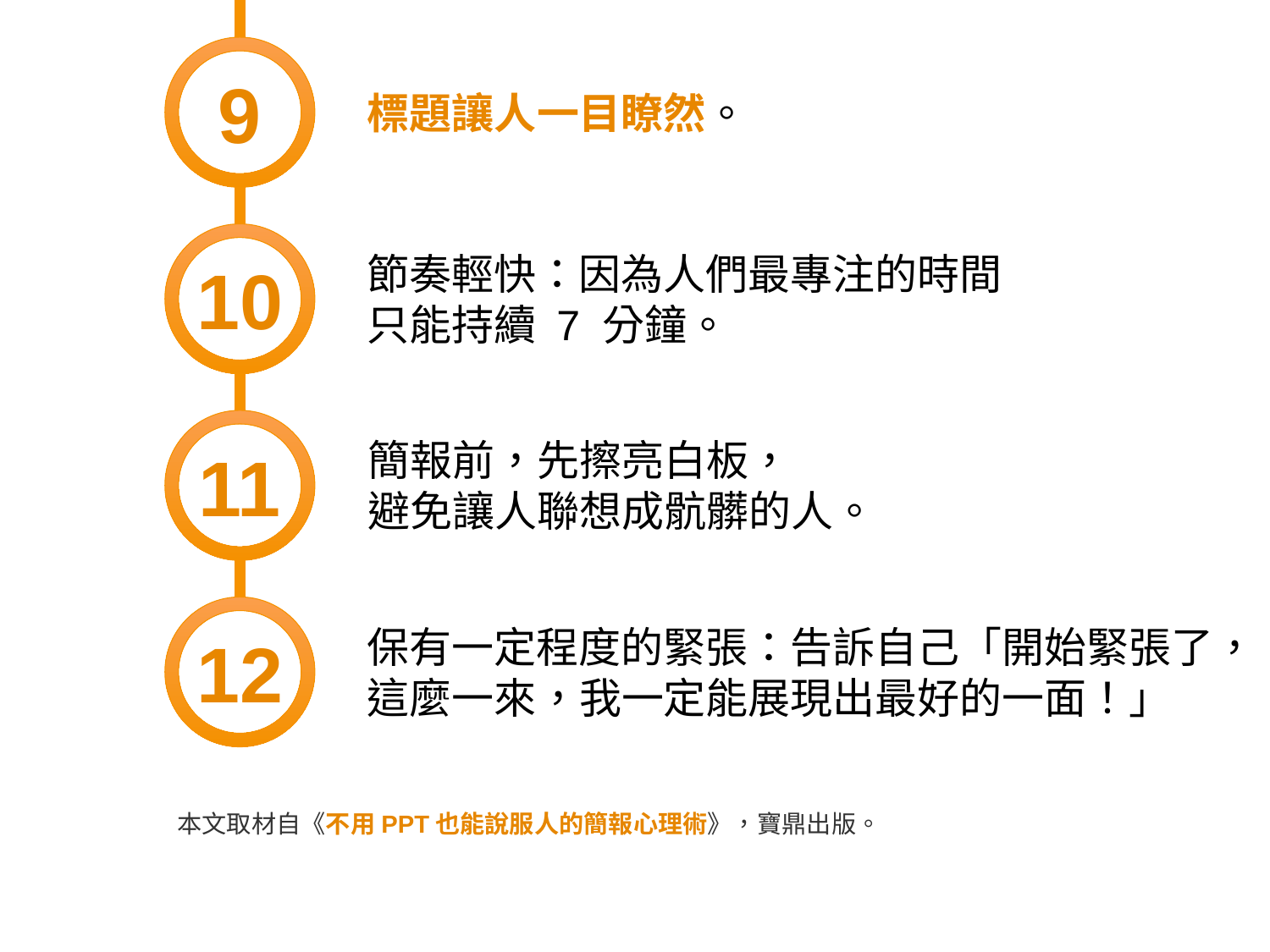

9
標題讓人一目瞭然。
10
節奏輕快：因為人們最專注的時間
只能持續 7 分鐘。
11
簡報前，先擦亮白板，
避免讓人聯想成骯髒的人。
12
保有一定程度的緊張：告訴自己「開始緊張了，
這麼一來，我一定能展現出最好的一面！」
本文取材自《不用PPT也能說服人的簡報心理術》，寶鼎出版。